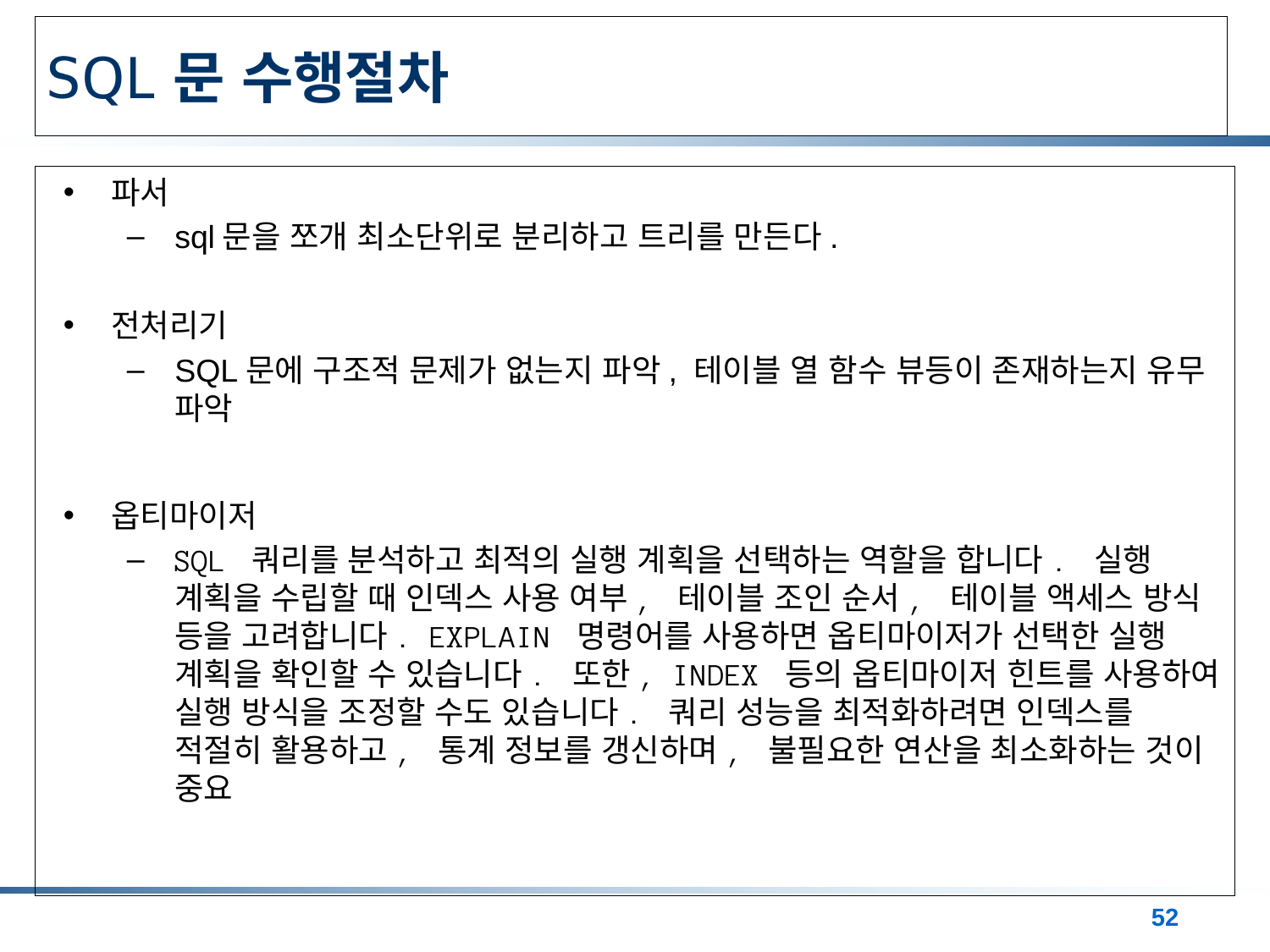

# SQL문 수행절차
파서
sql문을 쪼개 최소단위로 분리하고 트리를 만든다.

전처리기
SQL문에 구조적 문제가 없는지 파악, 테이블 열 함수 뷰등이 존재하는지 유무 파악

옵티마이저
SQL 쿼리를 분석하고 최적의 실행 계획을 선택하는 역할을 합니다. 실행 계획을 수립할 때 인덱스 사용 여부, 테이블 조인 순서, 테이블 액세스 방식 등을 고려합니다. EXPLAIN 명령어를 사용하면 옵티마이저가 선택한 실행 계획을 확인할 수 있습니다. 또한, INDEX 등의 옵티마이저 힌트를 사용하여 실행 방식을 조정할 수도 있습니다. 쿼리 성능을 최적화하려면 인덱스를 적절히 활용하고, 통계 정보를 갱신하며, 불필요한 연산을 최소화하는 것이 중요